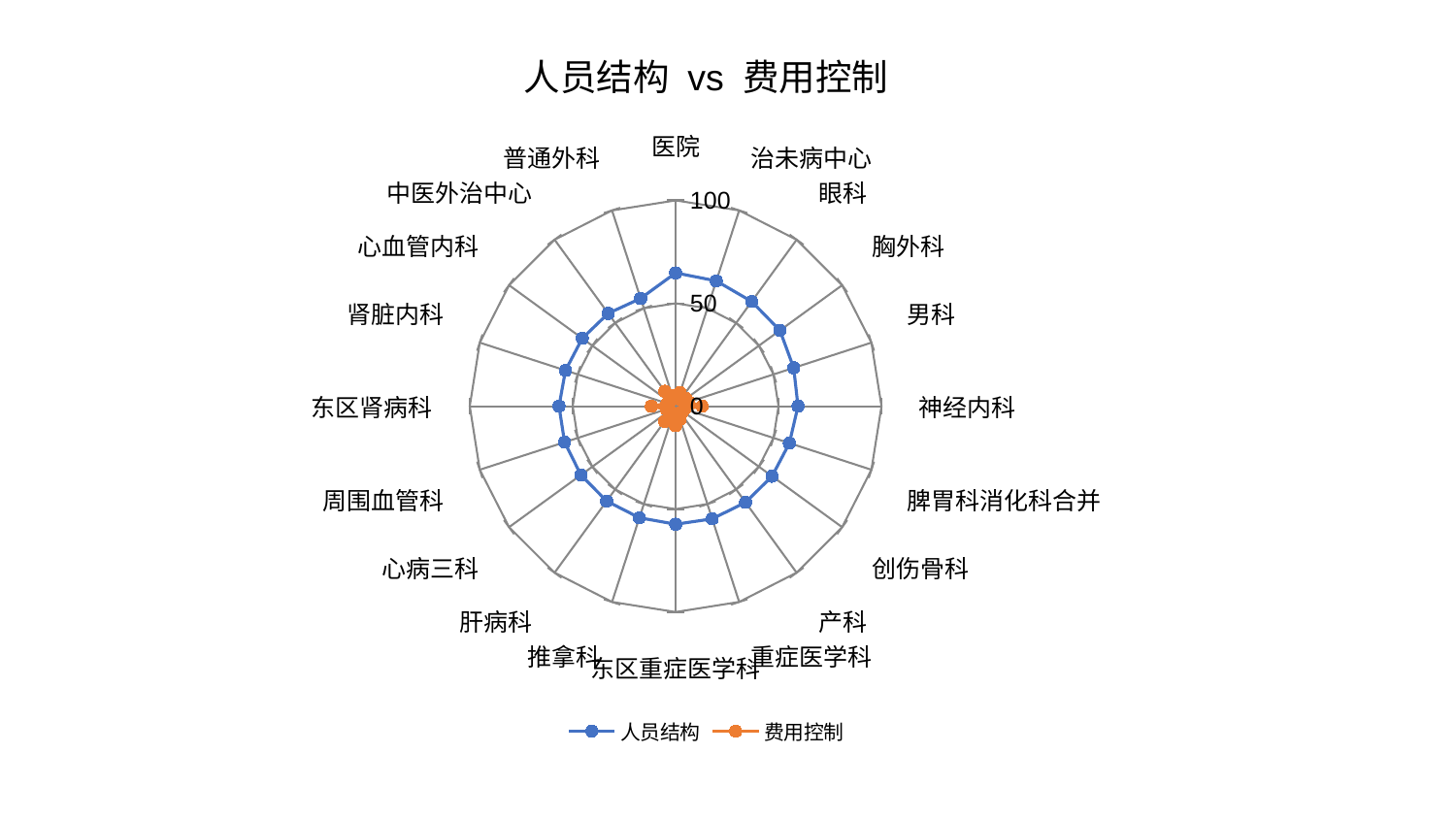

### Chart: 人员结构 vs 费用控制

| Category | 人员结构 | 费用控制 |
|---|---|---|
| 医院 | 64.75513594478444 | 4.000412291044324 |
| 治未病中心 | 64.00866254192461 | 6.95074487617654 |
| 眼科 | 62.88630419692808 | 3.9864557618714773 |
| 胸外科 | 62.66157578134952 | 6.33407216022134 |
| 男科 | 60.31672844185194 | 6.647038925372234 |
| 神经内科 | 59.46537681443598 | 12.870239505393318 |
| 脾胃科消化科合并 | 58.113676648577716 | 4.612450858174931 |
| 创伤骨科 | 57.917466775641124 | 4.323666411899521 |
| 产科 | 57.80770646597618 | 3.8422044365923496 |
| 重症医学科 | 57.566071359560254 | 6.762300549602438 |
| 东区重症医学科 | 57.370575477109355 | 9.425707795960982 |
| 推拿科 | 57.01522959423049 | 4.470074109381936 |
| 肝病科 | 57.014780504752835 | 9.105809670776065 |
| 心病三科 | 56.87586988485517 | 3.6165959794761746 |
| 周围血管科 | 56.70203088882758 | 4.8167555362275145 |
| 东区肾病科 | 56.639682694036274 | 11.791749594384166 |
| 肾脏内科 | 56.2457581778681 | 4.396791649898912 |
| 心血管内科 | 56.064903133554466 | 3.5599992232330733 |
| 中医外治中心 | 55.71561314420455 | 8.921234278982453 |
| 普通外科 | 55.050656770045876 | 5.438495469259218 |
25